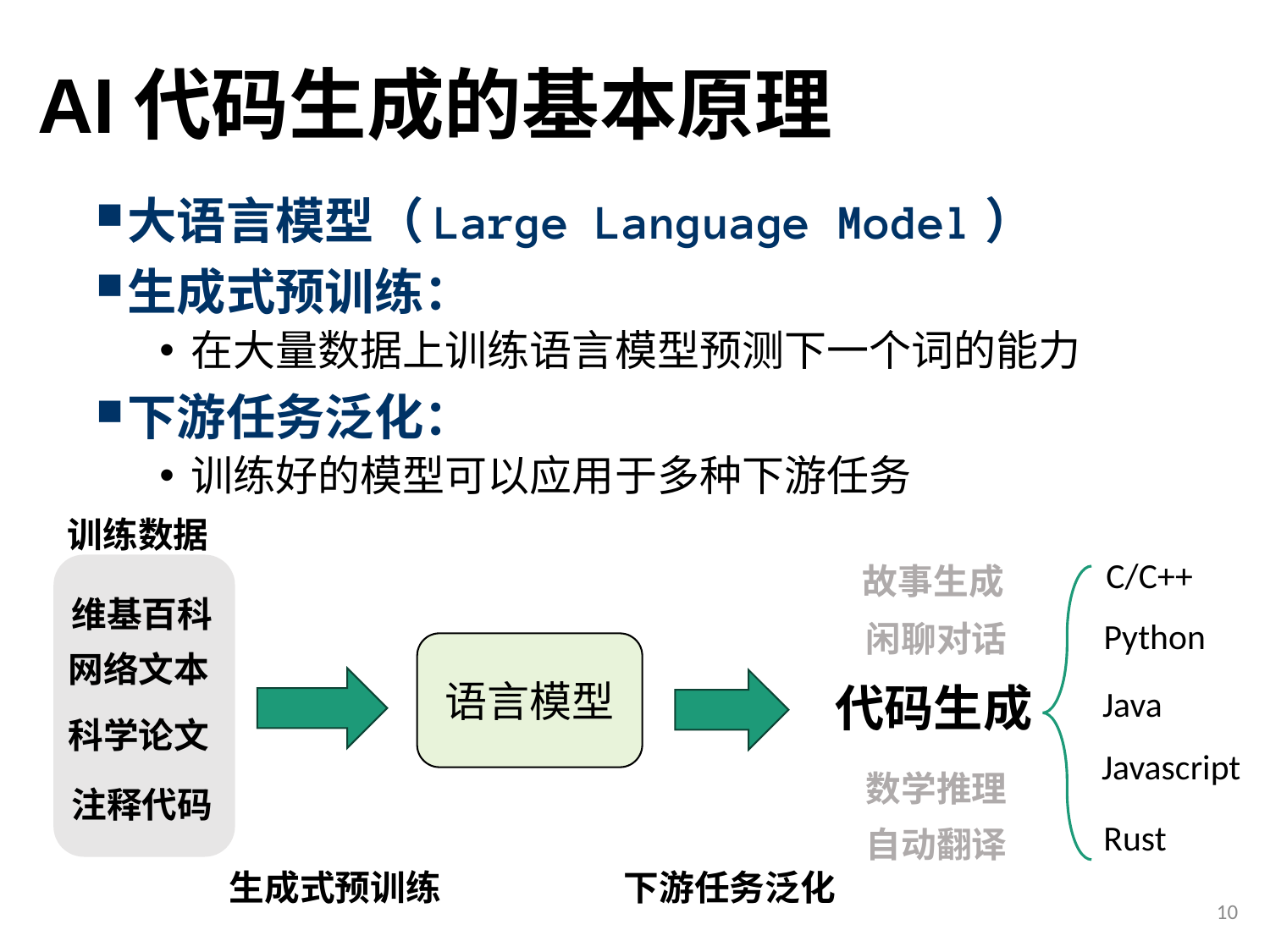

# AI代码生成的基本原理
大语言模型（Large Language Model）
生成式预训练：
在大量数据上训练语言模型预测下一个词的能力
下游任务泛化：
训练好的模型可以应用于多种下游任务
训练数据
C/C++
故事生成

维基百科
Python
闲聊对话
语言模型
网络文本

代码生成
Java
科学论文
Javascript
数学推理
注释代码
Rust
自动翻译
生成式预训练
下游任务泛化
10